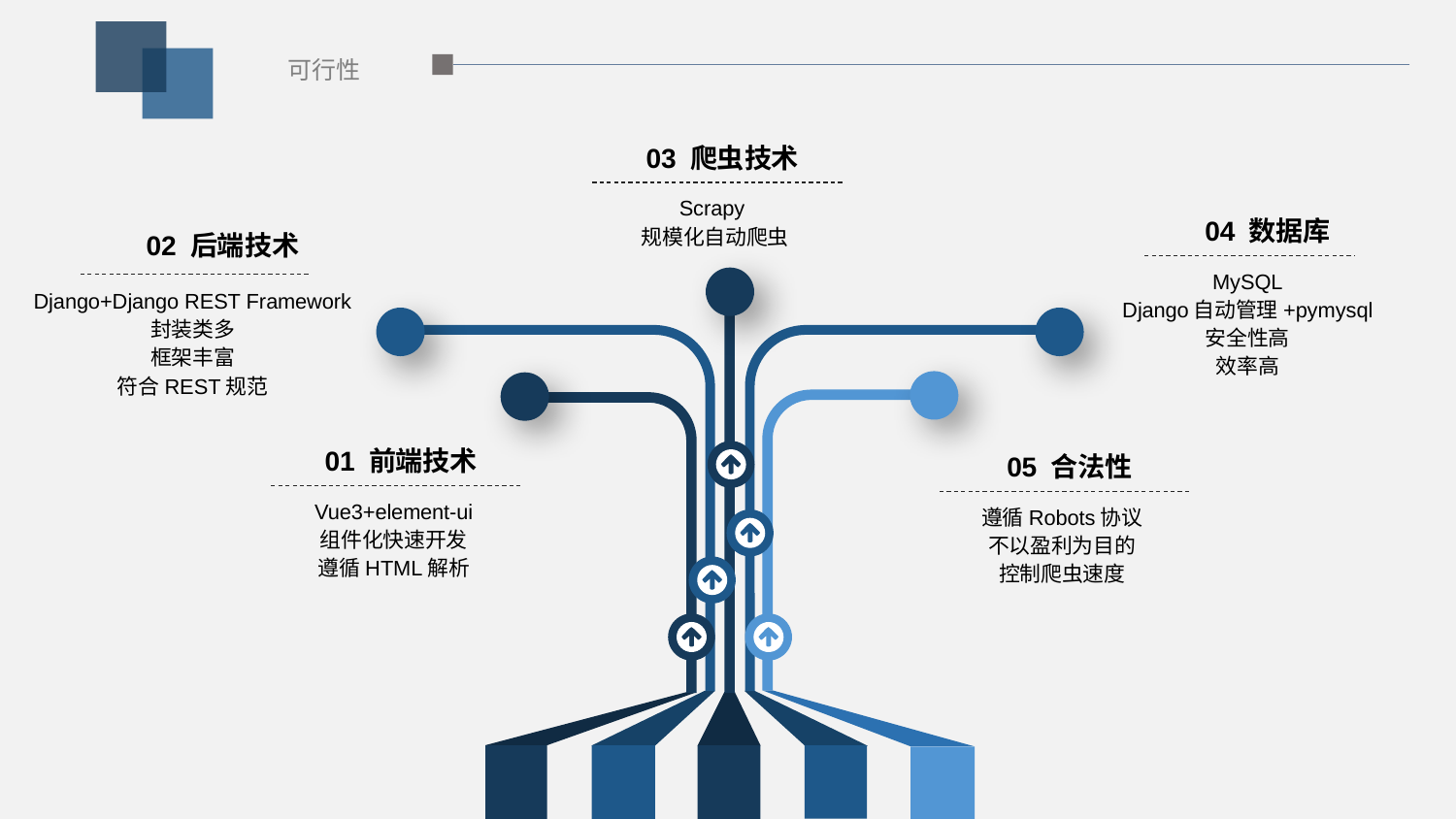

可行性

03 爬虫技术
Scrapy
规模化自动爬虫
04 数据库
MySQL
Django自动管理+pymysql
安全性高
效率高
02 后端技术
Django+Django REST Framework
封装类多
框架丰富
符合REST规范

01 前端技术
Vue3+element-ui
组件化快速开发
遵循HTML解析
05 合法性
遵循Robots协议
不以盈利为目的
控制爬虫速度